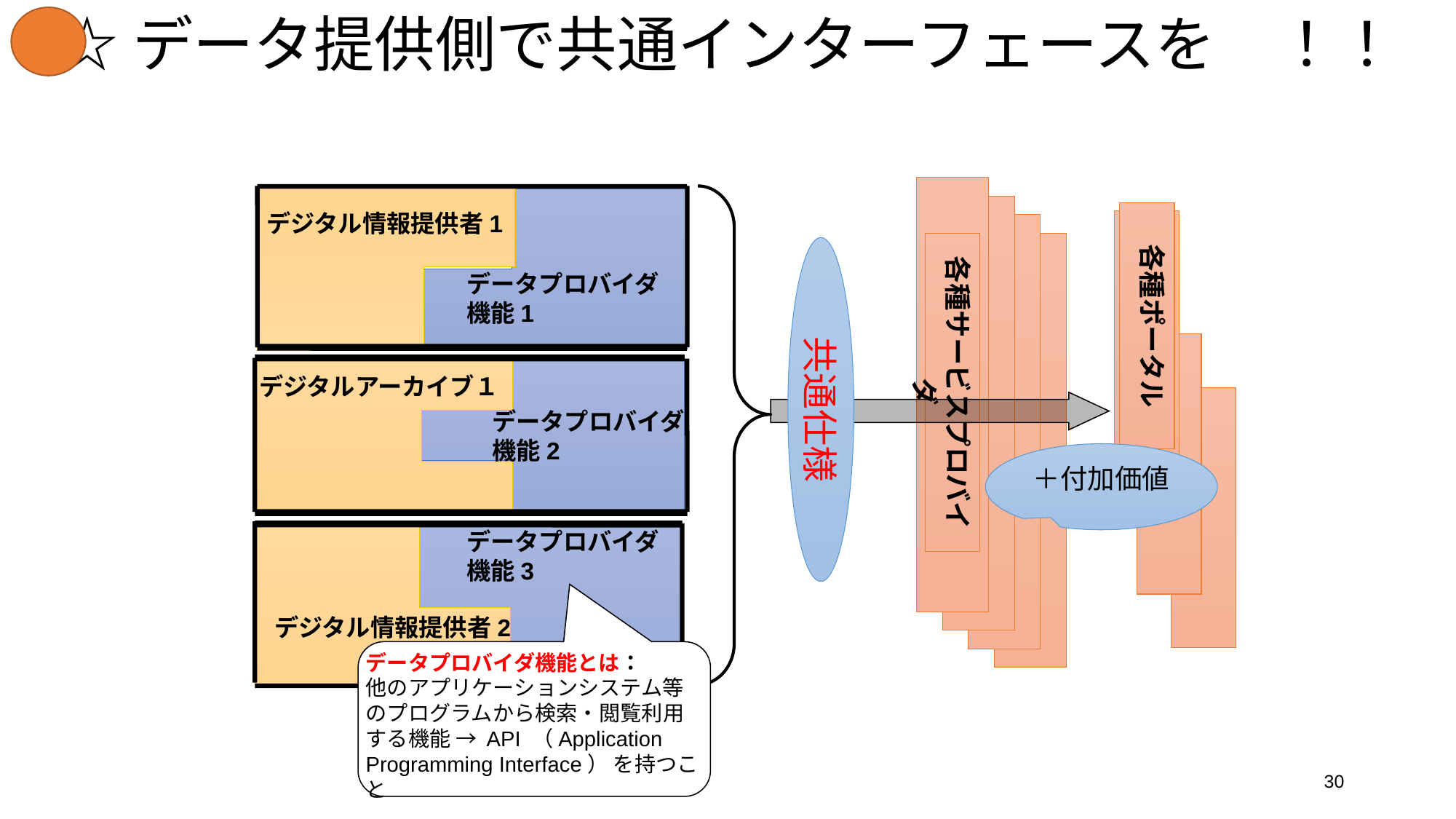

# ☆データ提供側で共通インターフェースを　！！

各種サービスプロバイダ

デジタル情報提供者1
各種ポータル

共通仕様
データプロバイダ
機能1

デジタルアーカイブ１

データプロバイダ
機能2
＋付加価値

データプロバイダ
機能3

デジタル情報提供者2
データプロバイダ機能とは：
他のアプリケーションシステム等のプログラムから検索・閲覧利用する機能 → API （Application Programming Interface） を持つこと

30